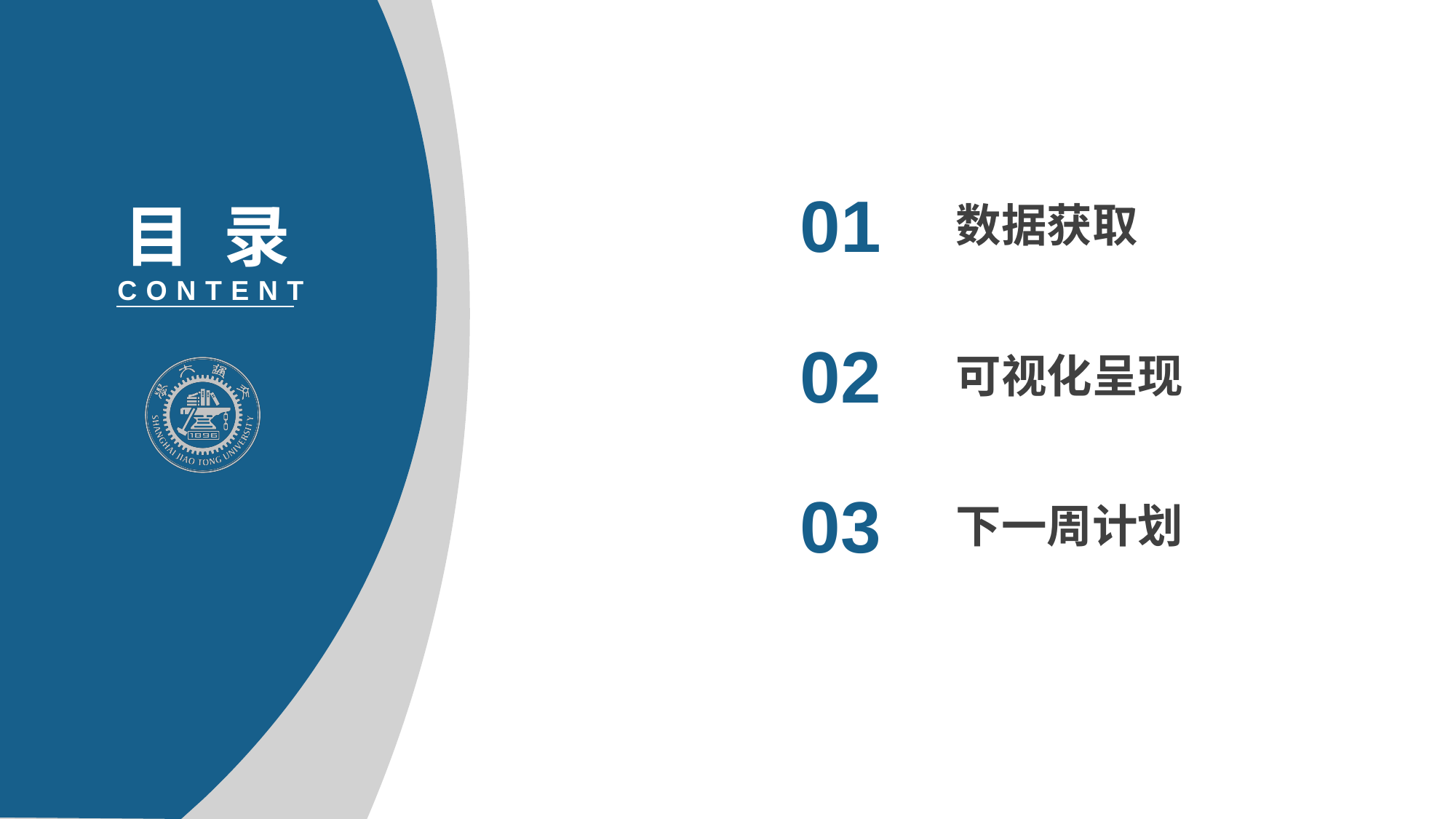

01
数据获取
CONTENT
02
可视化呈现
03
下一周计划
2